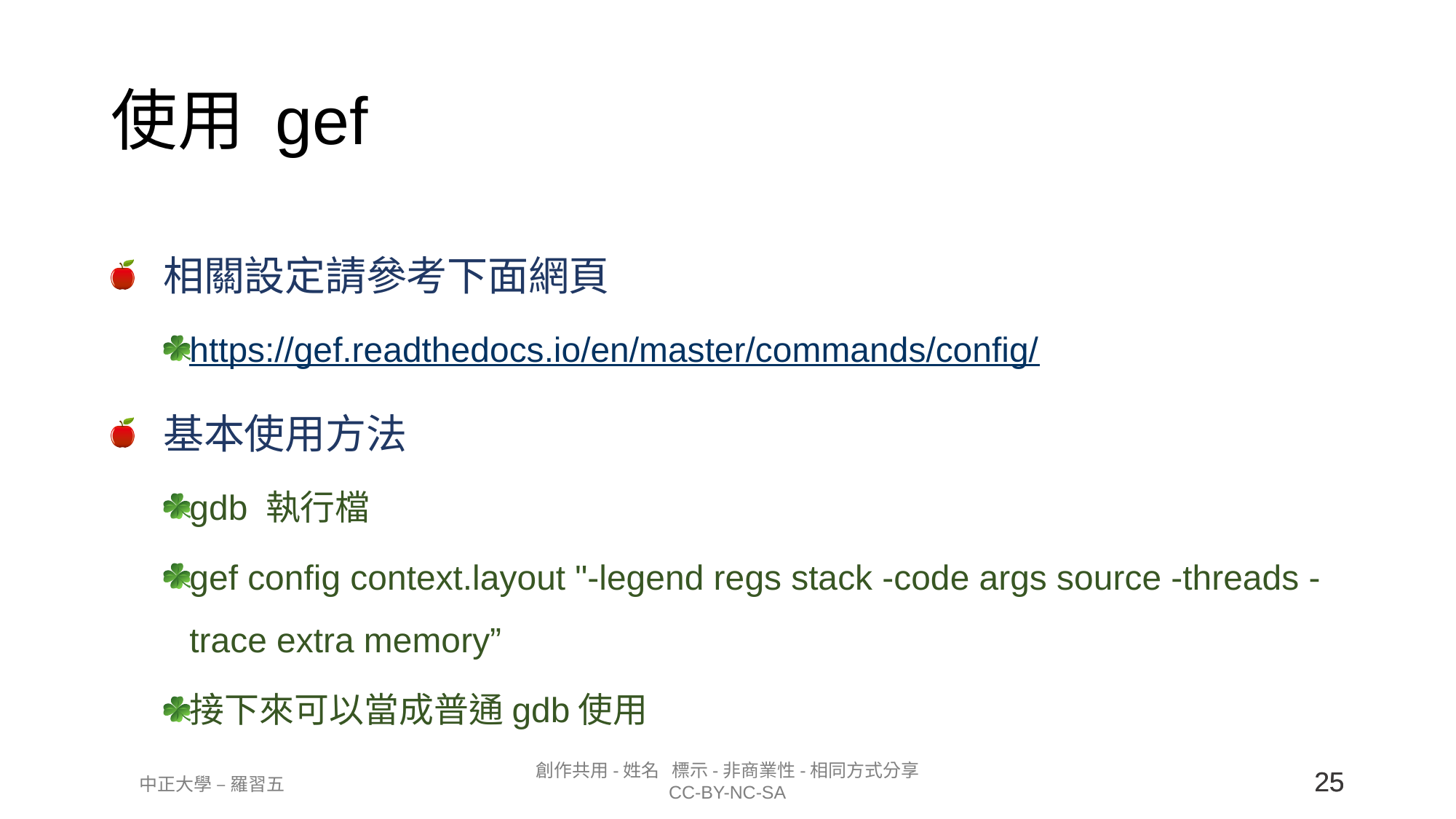

# 使用 gef
相關設定請參考下面網頁
https://gef.readthedocs.io/en/master/commands/config/
基本使用方法
gdb 執行檔
gef config context.layout "-legend regs stack -code args source -threads -trace extra memory”
接下來可以當成普通gdb使用